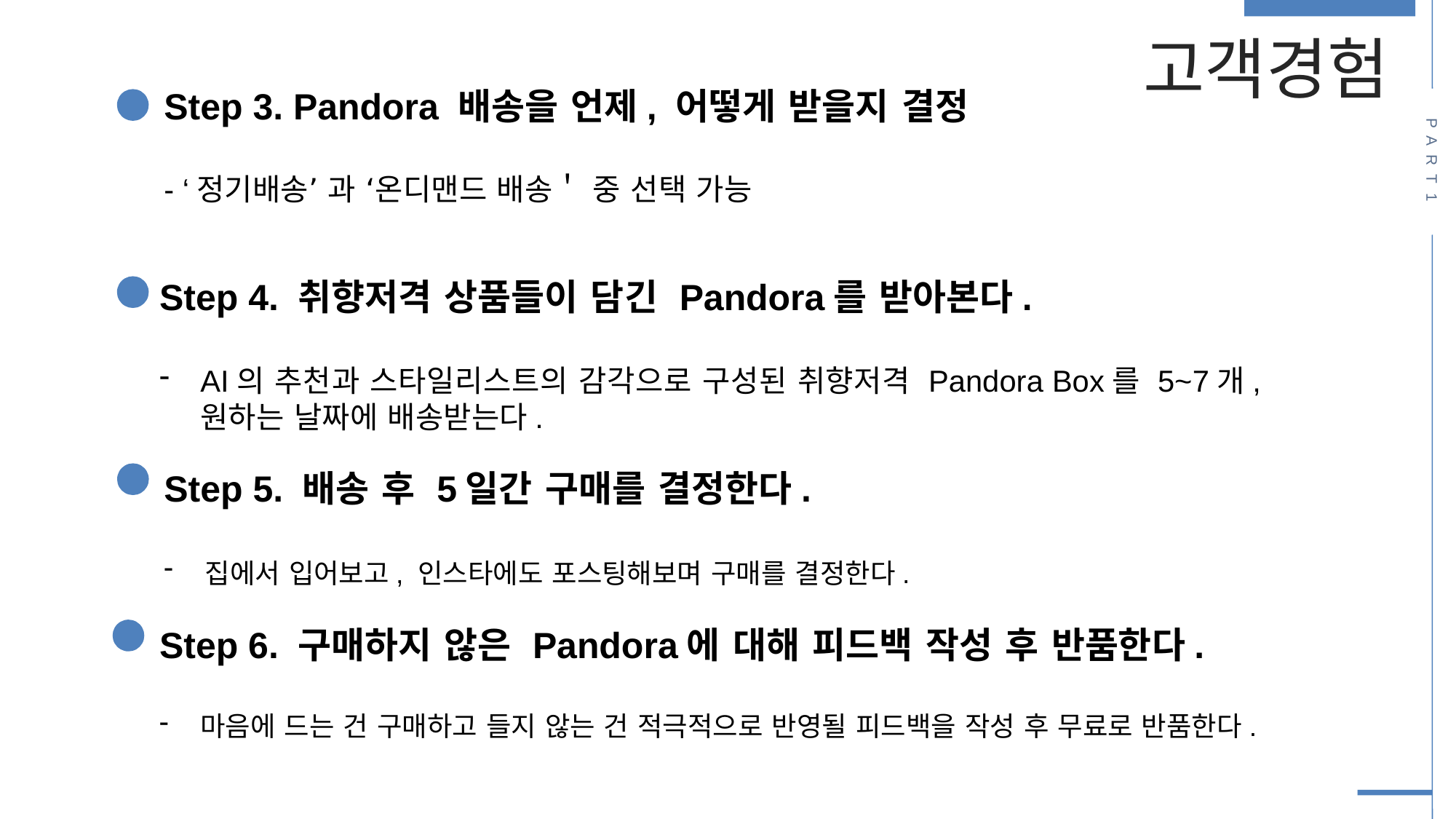

고객경험
Step 3. Pandora 배송을 언제, 어떻게 받을지 결정

- ‘정기배송’ 과 ‘온디맨드 배송＇ 중 선택 가능

PART1

Step 4. 취향저격 상품들이 담긴 Pandora를 받아본다.

AI의 추천과 스타일리스트의 감각으로 구성된 취향저격 Pandora Box를 5~7개, 원하는 날짜에 배송받는다.

Step 5. 배송 후 5일간 구매를 결정한다.

집에서 입어보고, 인스타에도 포스팅해보며 구매를 결정한다.

Step 6. 구매하지 않은 Pandora에 대해 피드백 작성 후 반품한다.

마음에 드는 건 구매하고 들지 않는 건 적극적으로 반영될 피드백을 작성 후 무료로 반품한다.